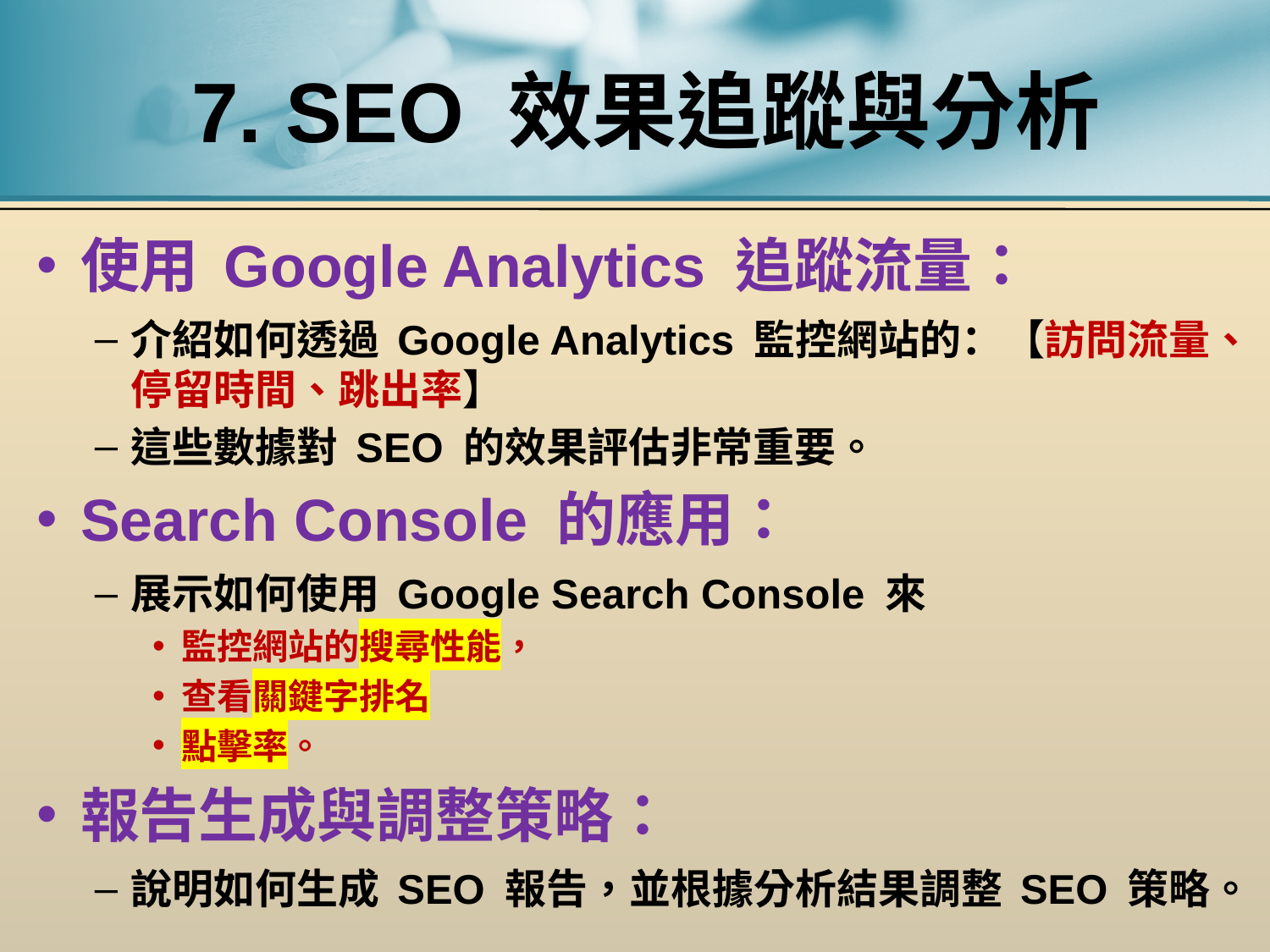

# 7. SEO 效果追蹤與分析
使用 Google Analytics 追蹤流量：
介紹如何透過 Google Analytics 監控網站的：【訪問流量、停留時間、跳出率】
這些數據對 SEO 的效果評估非常重要。
Search Console 的應用：
展示如何使用 Google Search Console 來
監控網站的搜尋性能，
查看關鍵字排名
點擊率。
報告生成與調整策略：
說明如何生成 SEO 報告，並根據分析結果調整 SEO 策略。